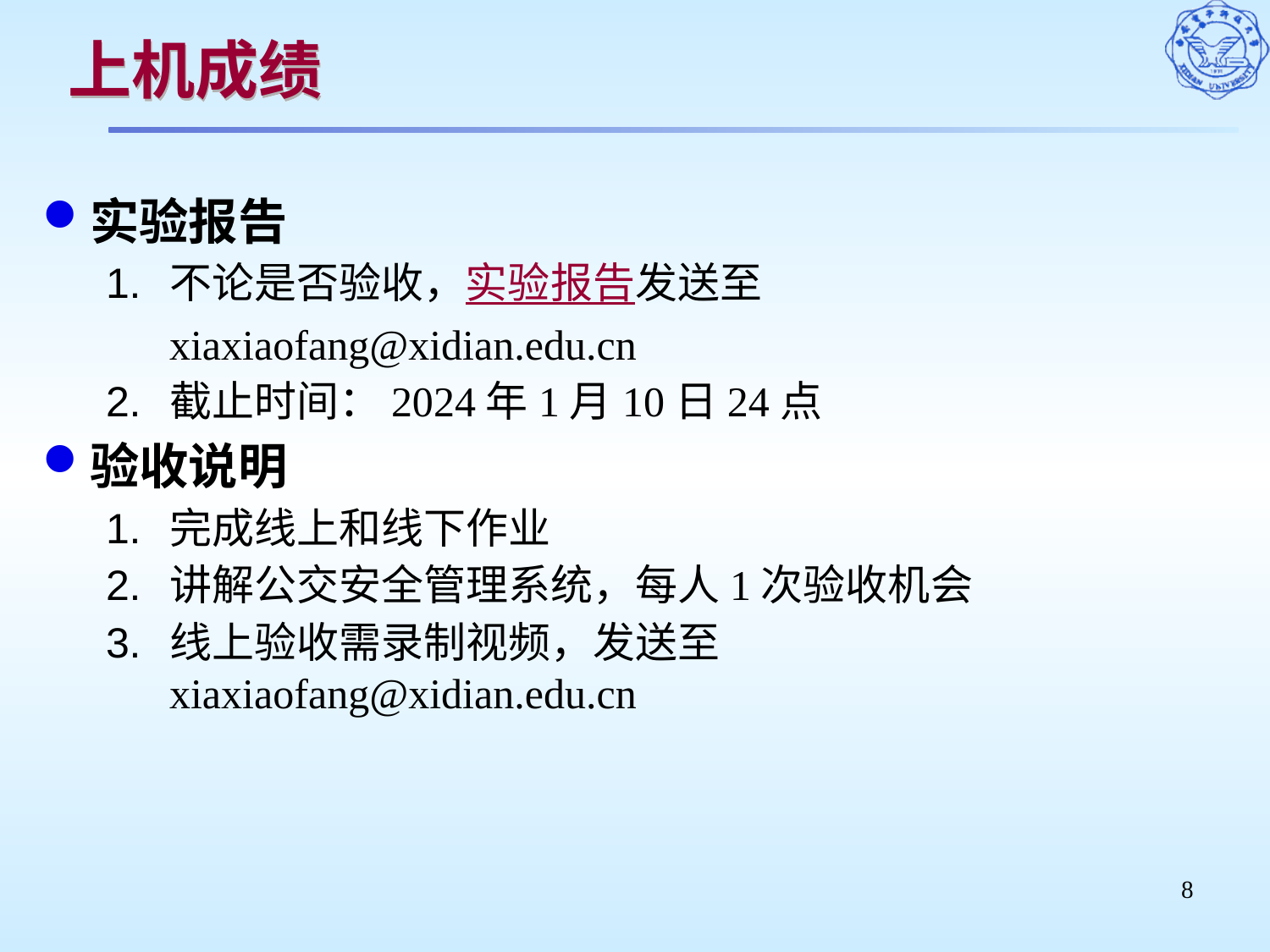

# 上机成绩
实验报告
不论是否验收，实验报告发送至xiaxiaofang@xidian.edu.cn
截止时间：2024年1月10日24点
验收说明
完成线上和线下作业
讲解公交安全管理系统，每人1次验收机会
线上验收需录制视频，发送至xiaxiaofang@xidian.edu.cn
8